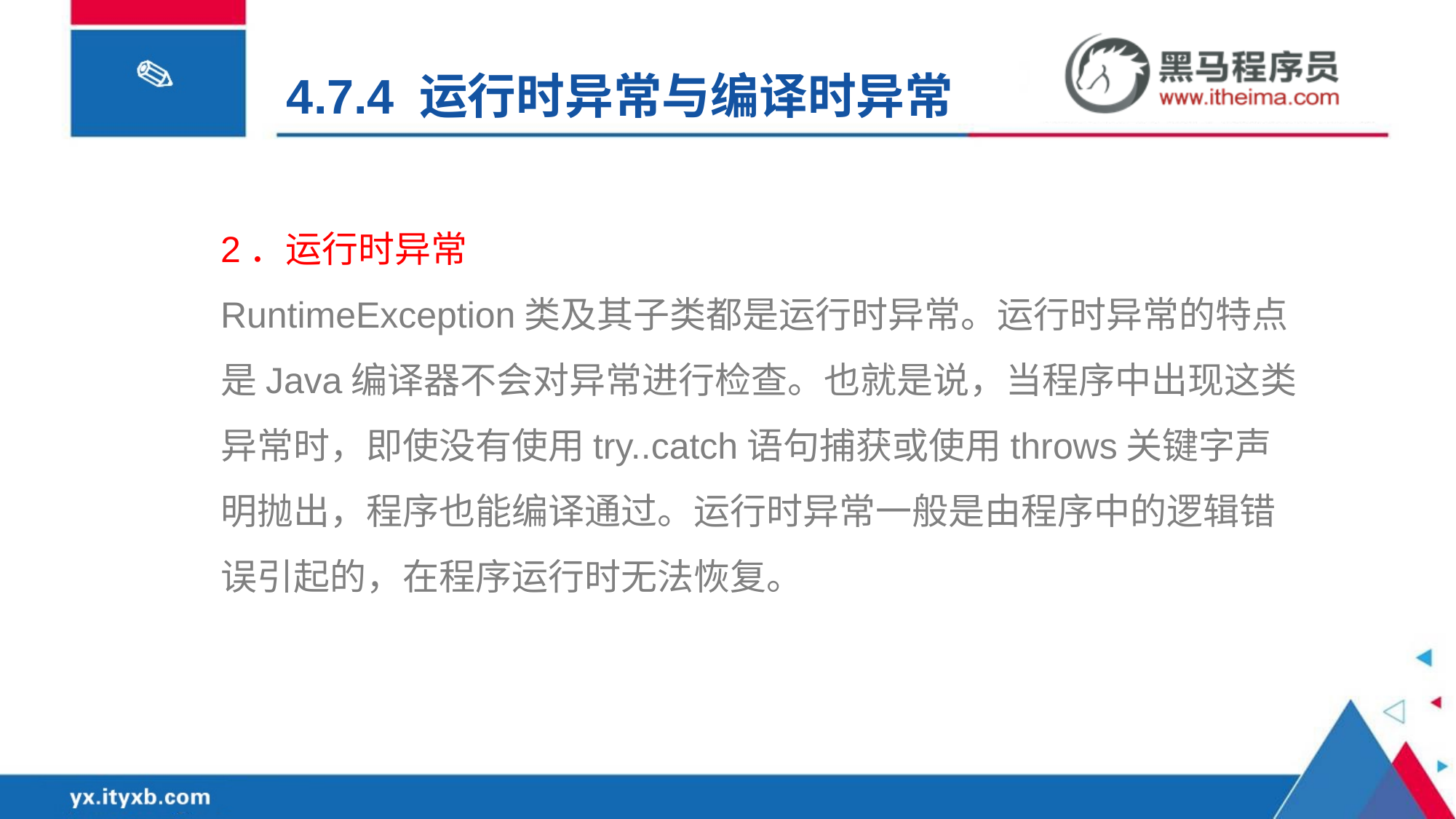

4.7.4 运行时异常与编译时异常
2．运行时异常
RuntimeException类及其子类都是运行时异常。运行时异常的特点是Java编译器不会对异常进行检查。也就是说，当程序中出现这类异常时，即使没有使用try..catch语句捕获或使用throws关键字声明抛出，程序也能编译通过。运行时异常一般是由程序中的逻辑错误引起的，在程序运行时无法恢复。